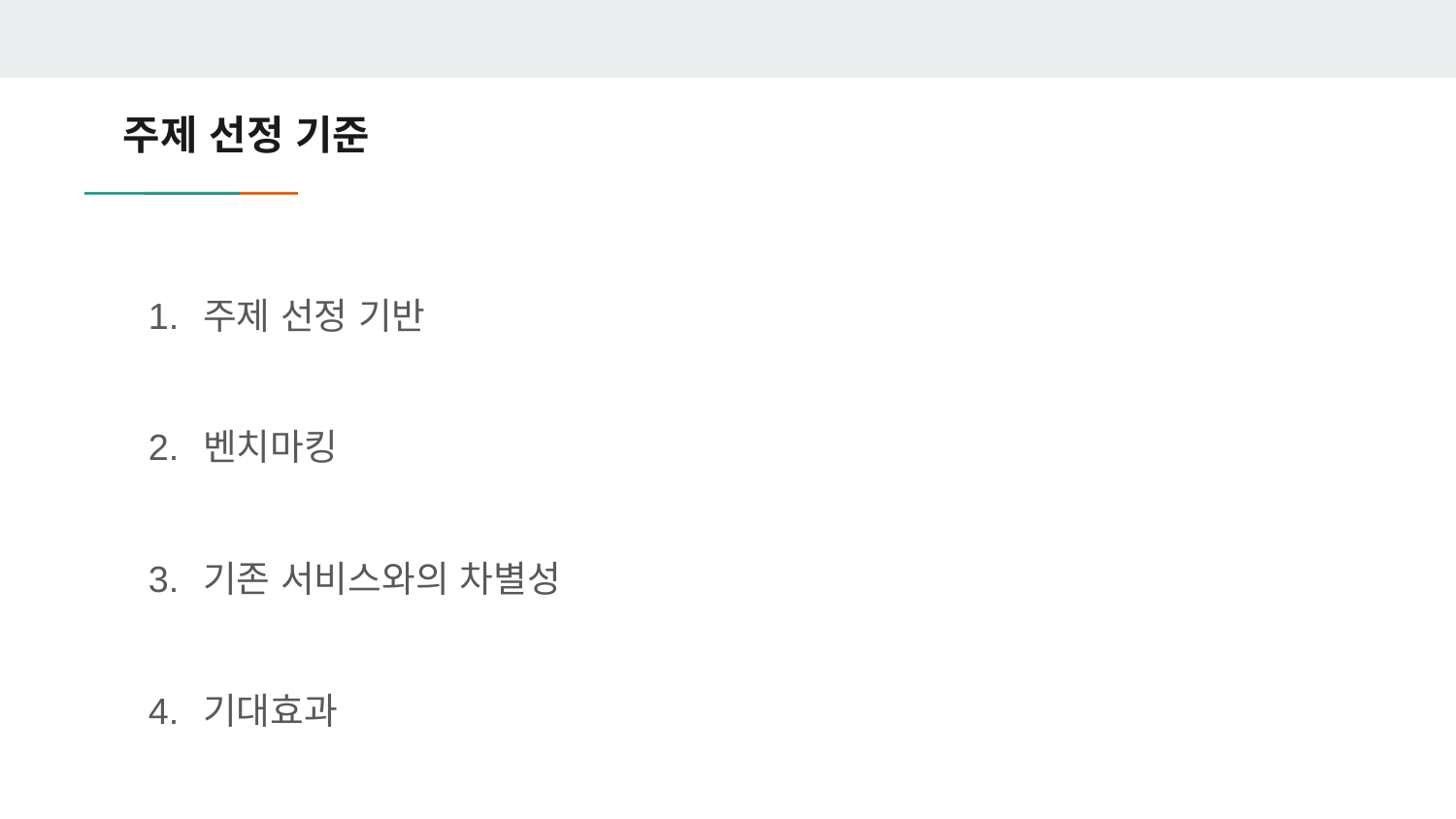

# 주제 선정 기준
주제 선정 기반

벤치마킹

기존 서비스와의 차별성

기대효과